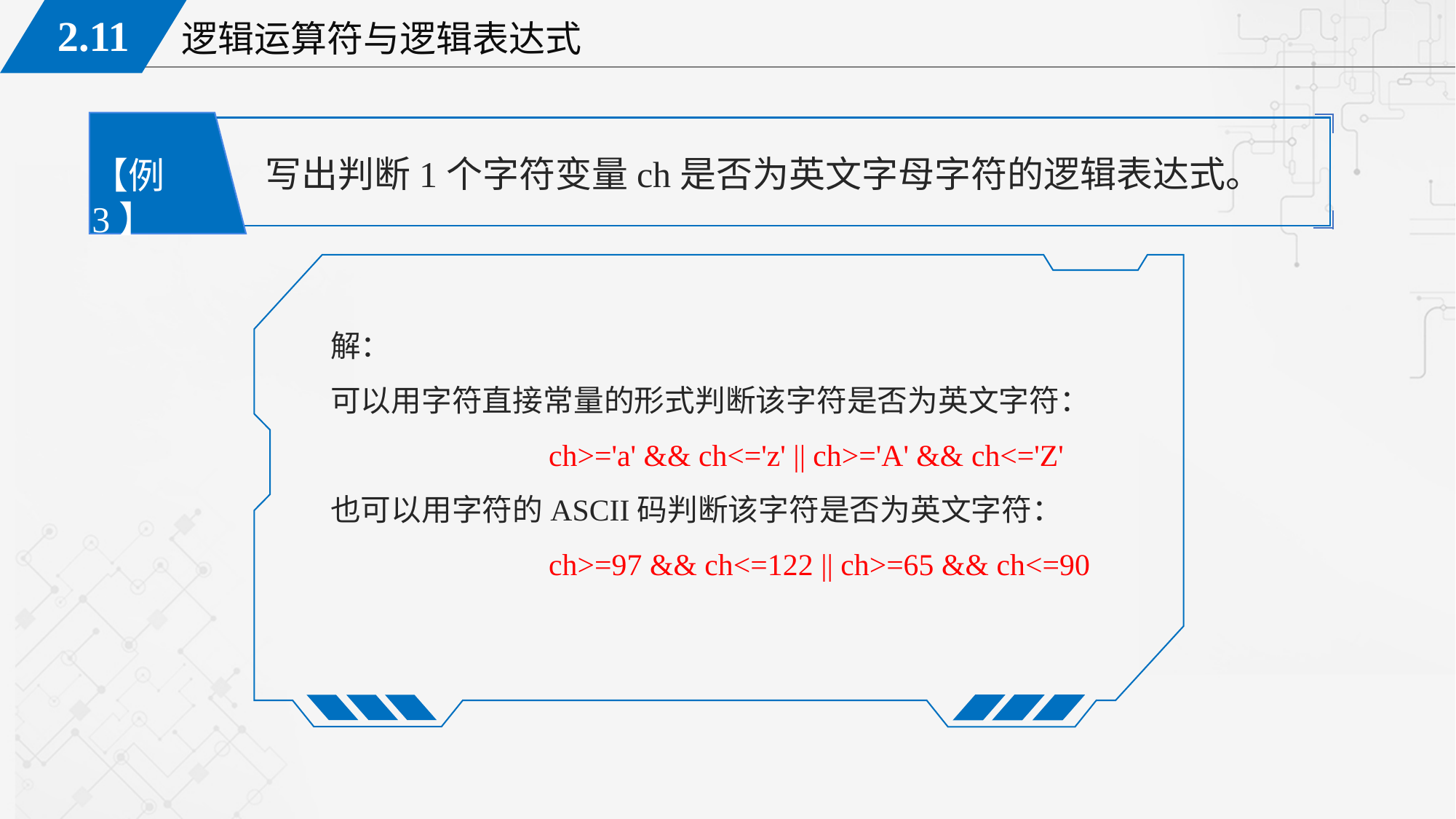

写出判断1个字符变量ch是否为英文字母字符的逻辑表达式。
【例3】

解：
可以用字符直接常量的形式判断该字符是否为英文字符：
		ch>='a' && ch<='z' || ch>='A' && ch<='Z'
也可以用字符的ASCII码判断该字符是否为英文字符：
		ch>=97 && ch<=122 || ch>=65 && ch<=90